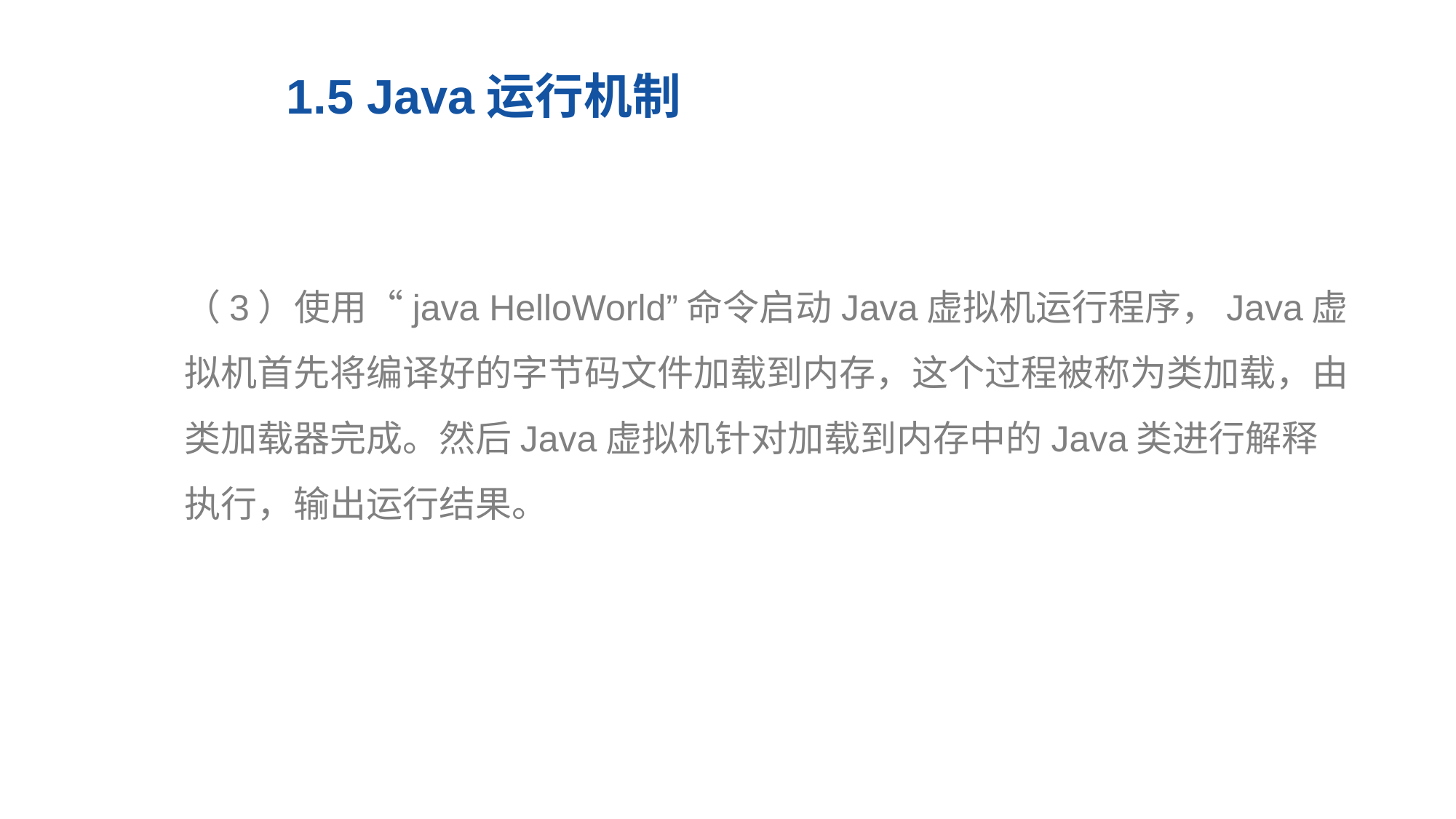

1.5 Java运行机制
（3）使用“java HelloWorld”命令启动Java虚拟机运行程序，Java虚拟机首先将编译好的字节码文件加载到内存，这个过程被称为类加载，由类加载器完成。然后Java虚拟机针对加载到内存中的Java类进行解释执行，输出运行结果。